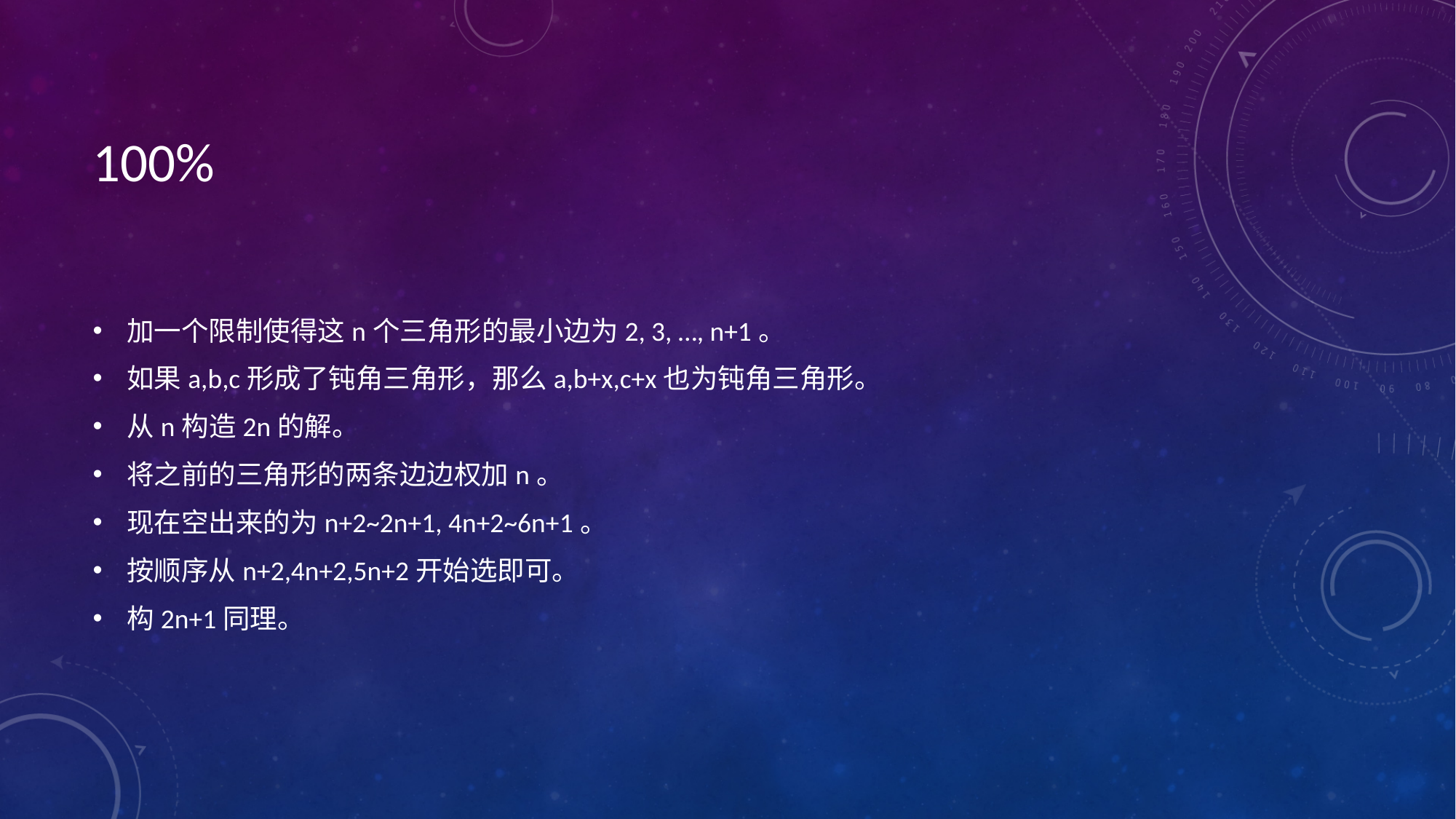

# 100%
加一个限制使得这n个三角形的最小边为2, 3, …, n+1。
如果a,b,c形成了钝角三角形，那么a,b+x,c+x也为钝角三角形。
从n构造2n的解。
将之前的三角形的两条边边权加n。
现在空出来的为n+2~2n+1, 4n+2~6n+1。
按顺序从n+2,4n+2,5n+2开始选即可。
构2n+1同理。